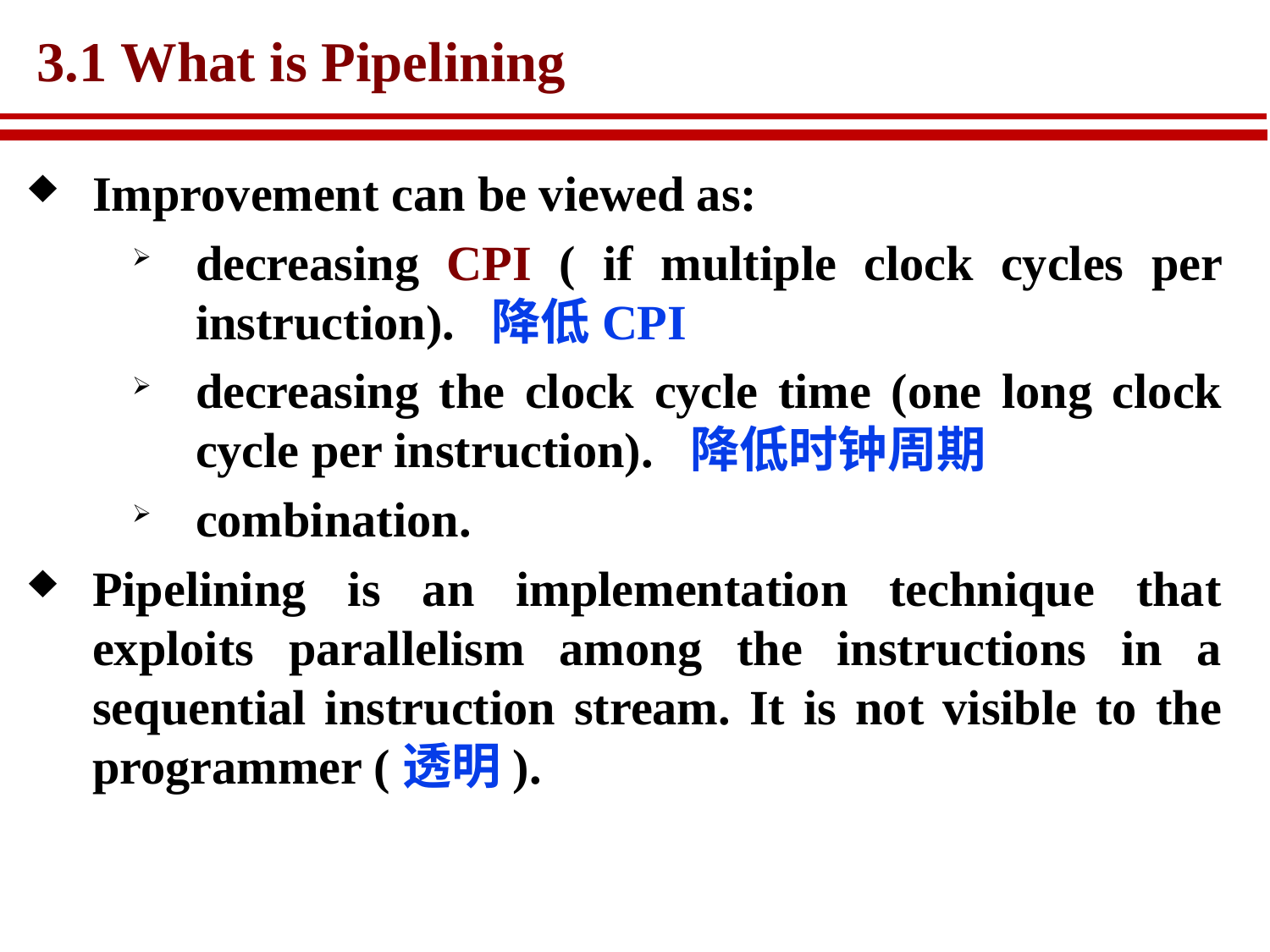

# 3.1 What is Pipelining
Improvement can be viewed as:
decreasing CPI ( if multiple clock cycles per instruction).  降低CPI
decreasing the clock cycle time (one long clock cycle per instruction).  降低时钟周期
combination.
Pipelining is an implementation technique that exploits parallelism among the instructions in a sequential instruction stream. It is not visible to the programmer (透明).